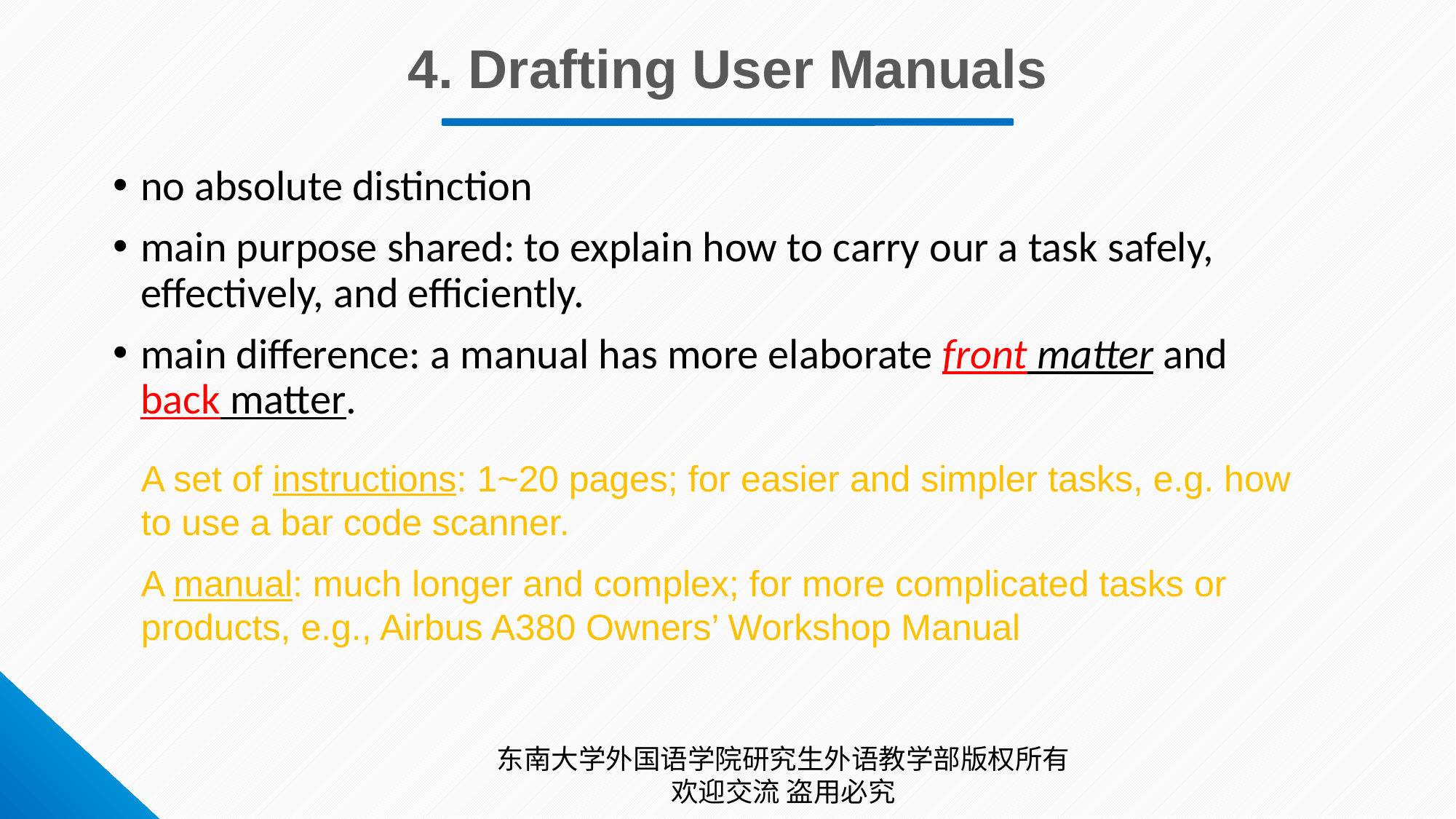

4. Drafting User Manuals

no absolute distinction
main purpose shared: to explain how to carry our a task safely, effectively, and efficiently.
main difference: a manual has more elaborate front matter and back matter.

A set of instructions: 1~20 pages; for easier and simpler tasks, e.g. how to use a bar code scanner.
A manual: much longer and complex; for more complicated tasks or products, e.g., Airbus A380 Owners’ Workshop Manual

东南大学外国语学院研究生外语教学部版权所有 欢迎交流 盗用必究